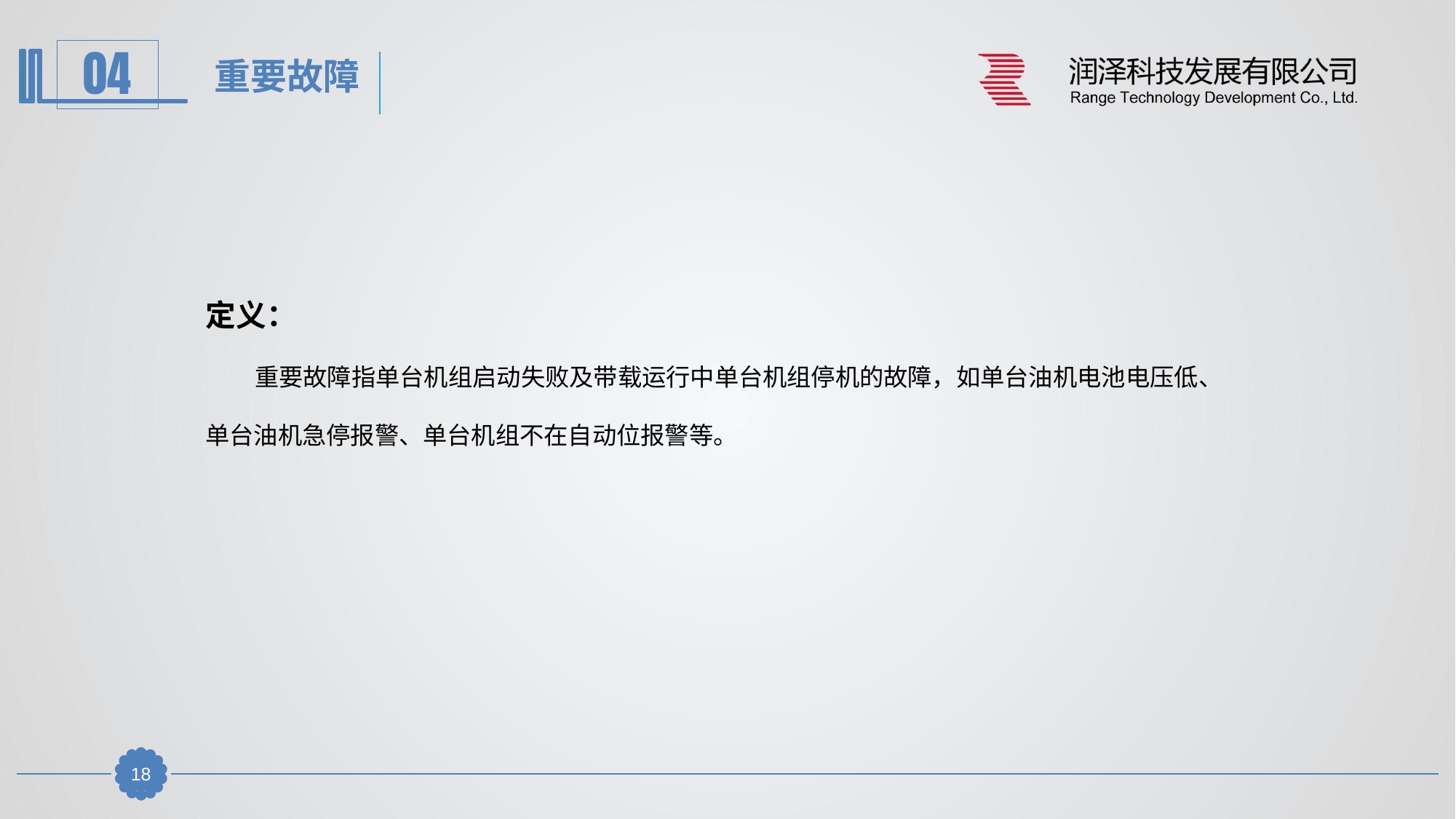

重要故障
定义：
        重要故障指单台机组启动失败及带载运行中单台机组停机的故障，如单台油机电池电压低、单台油机急停报警、单台机组不在自动位报警等。
18